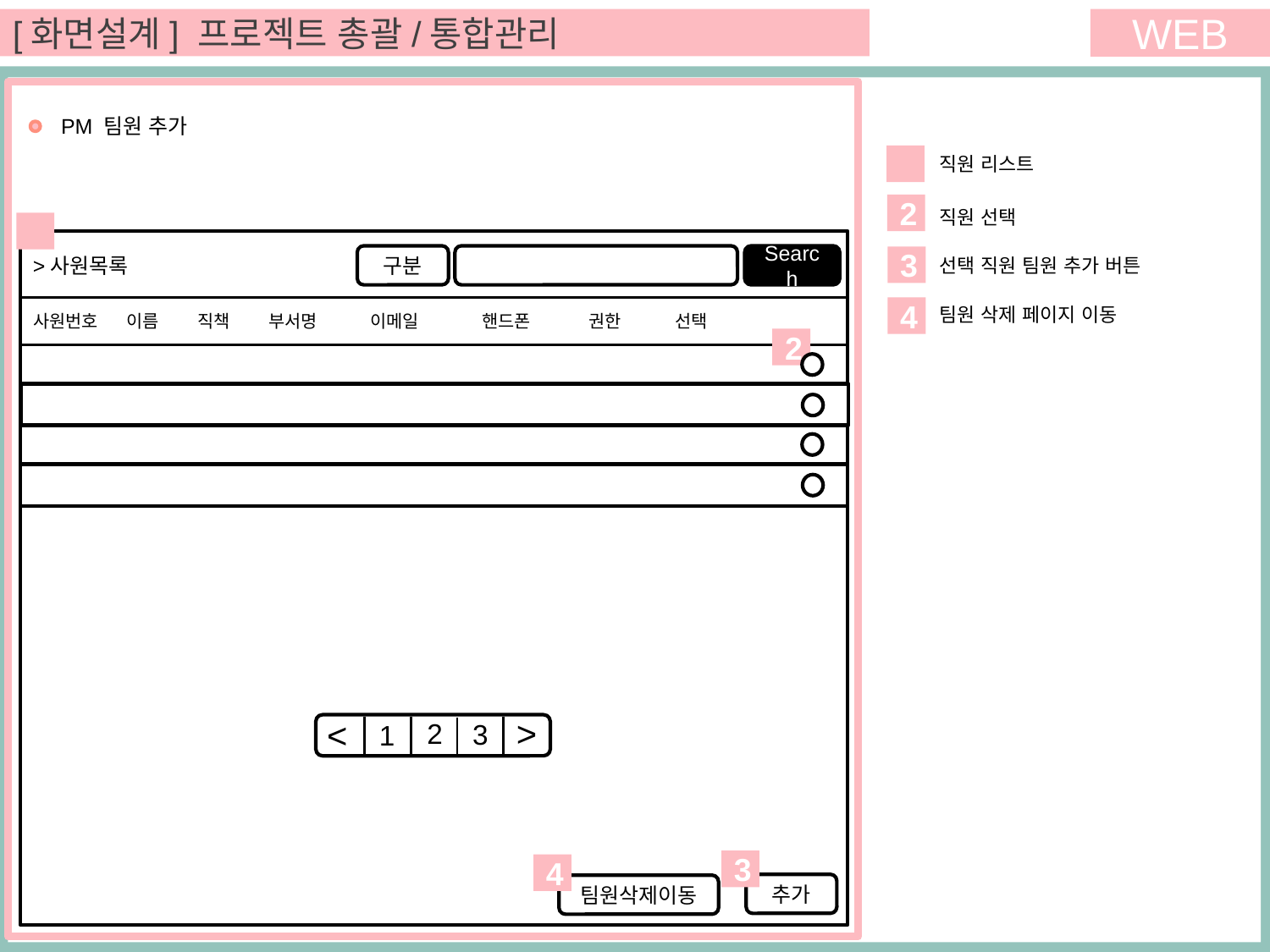

[화면설계] 프로젝트 총괄/통합관리
WEB

 PM 팀원 추가

1
직원 리스트
2
직원 선택
1

구분

Search
>사원목록
3
선택 직원 팀원 추가 버튼
팀원 삭제 페이지 이동
4
사원번호      이름        직책        부서명           이메일             핸드폰            권한           선택
2

>
<
2
3
1

3
4
추가
팀원삭제이동